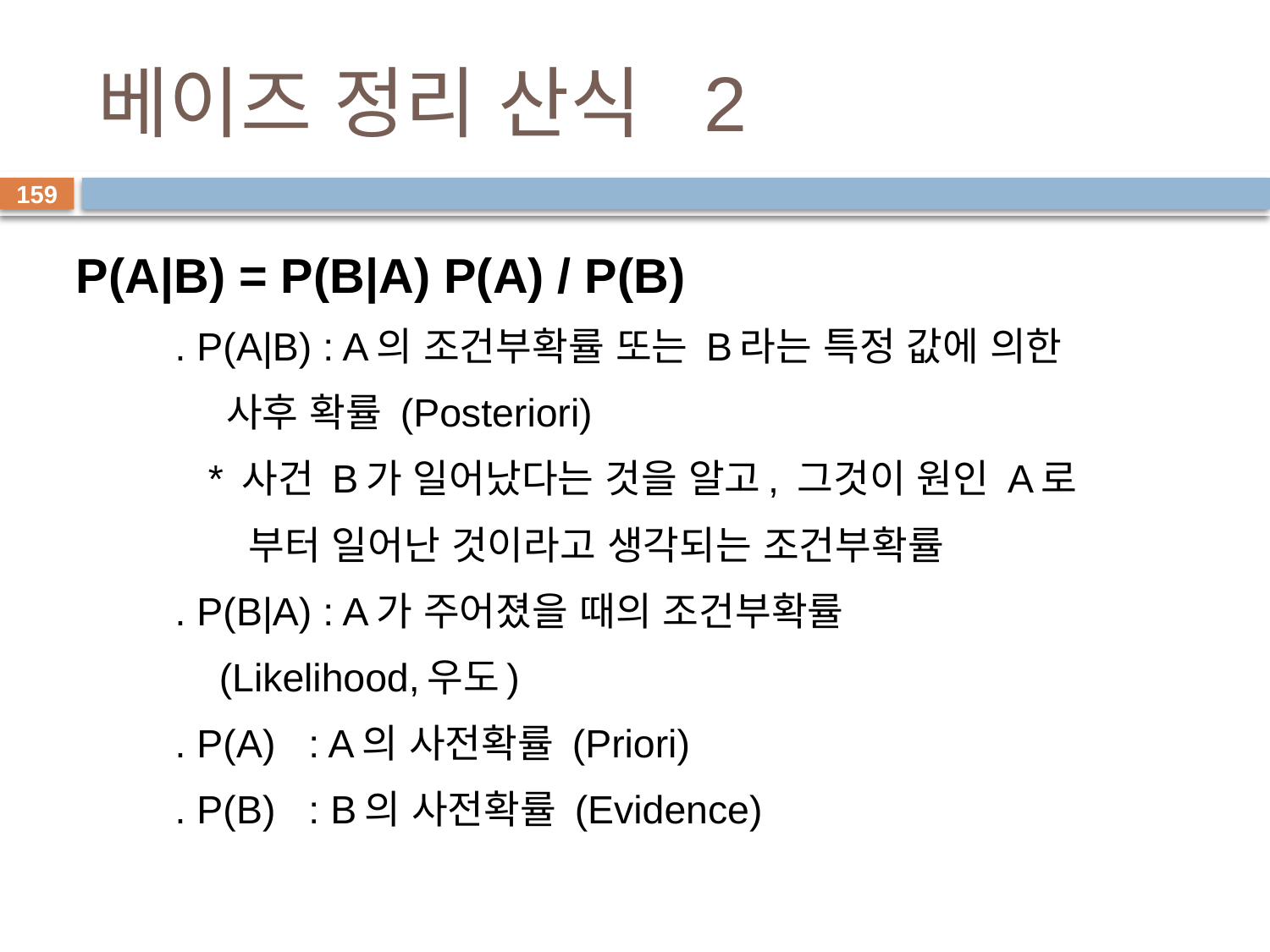

# 베이즈 정리 산식  2
159
P(A|B) = P(B|A) P(A) / P(B)
         . P(A|B) : A의 조건부확률 또는 B라는 특정 값에 의한
             사후 확률 (Posteriori)
            * 사건 B가 일어났다는 것을 알고, 그것이 원인 A로
               부터 일어난 것이라고 생각되는 조건부확률
         . P(B|A) : A가 주어졌을 때의 조건부확률
             (Likelihood,우도)
         . P(A)   : A의 사전확률 (Priori)
         . P(B)   : B의 사전확률 (Evidence)